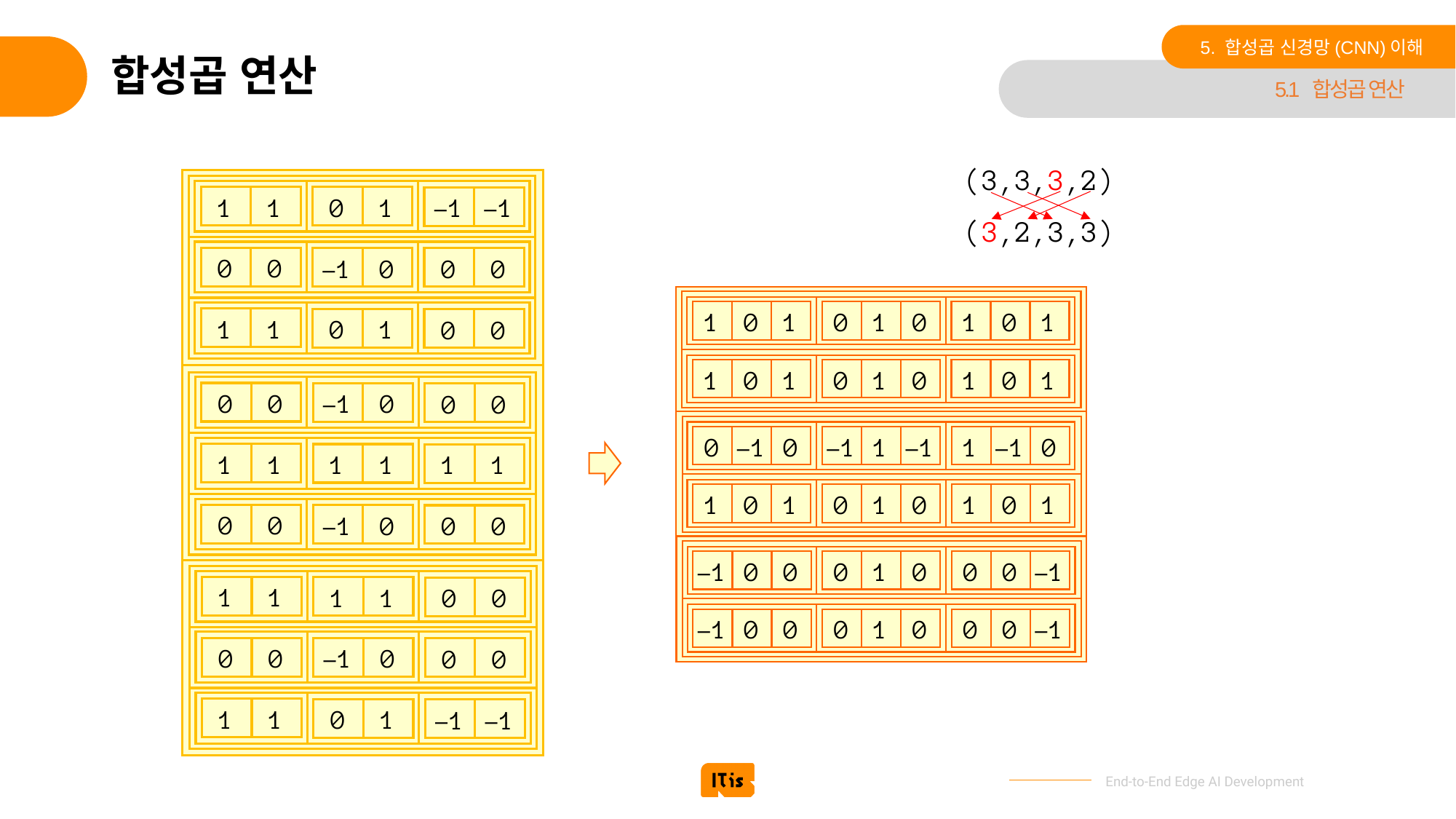

5. 합성곱 신경망(CNN)이해
# 합성곱 연산
5.1  합성곱 연산

(3,3,3,2)

1
1
0
1
-1
-1

0
0
-1
0
0
0

1
1
0
1
0
0

0
0
-1
0
0
0

1
1
1
1
1
1

0
0
-1
0
0
0

1
1
1
1
0
0

0
0
-1
0
0
0

1
1
0
1
-1
-1
(3,2,3,3)

1
0
1
0
1
0
1
0
1

1
0
1
0
1
0
1
0
1

0
-1
0
-1
1
-1
1
-1
0

1
0
1
0
1
0
1
0
1

-1
0
0
0
1
0
0
0
-1

-1
0
0
0
1
0
0
0
-1